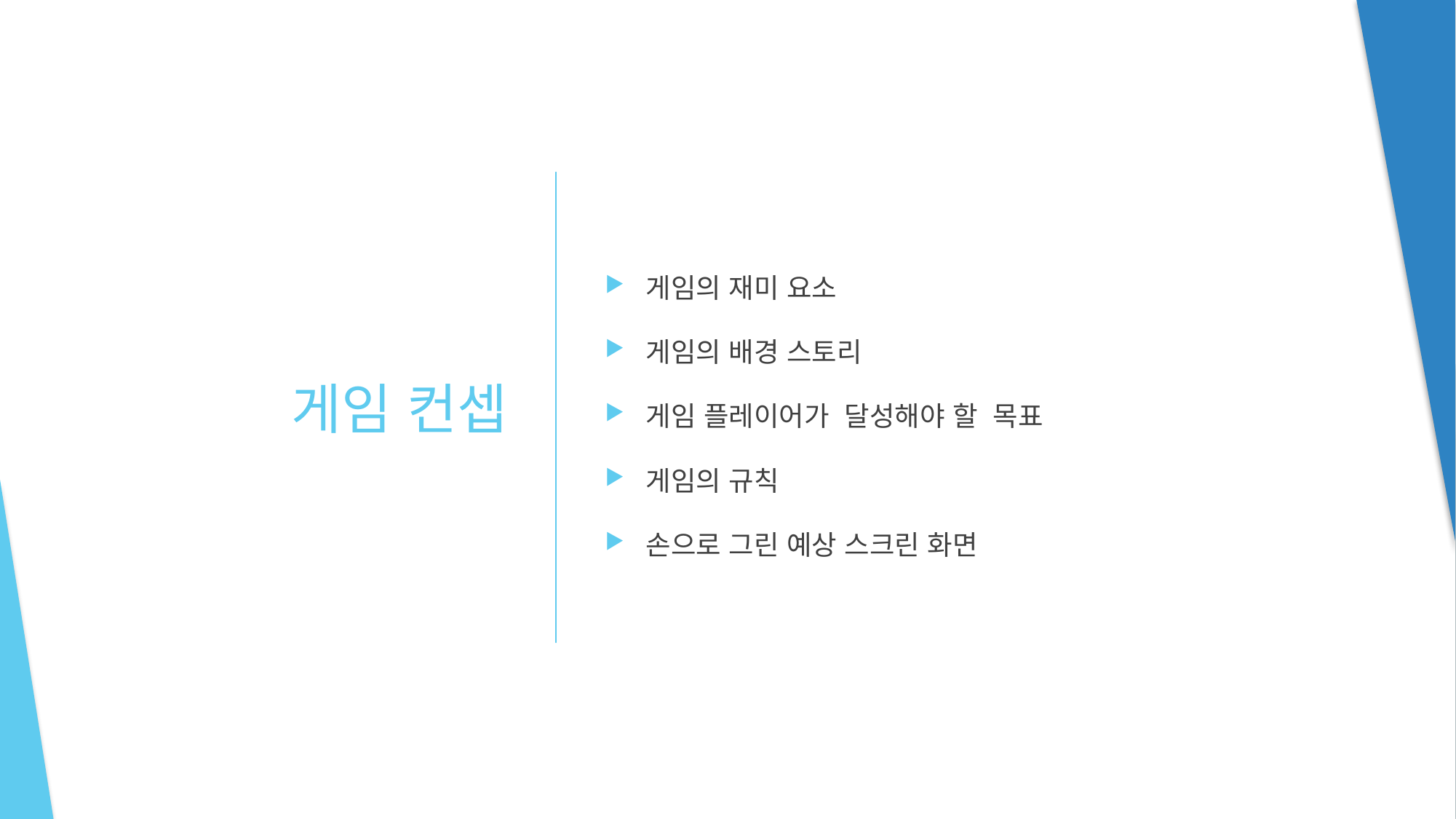

게임의 재미 요소
게임의 배경 스토리
게임 플레이어가  달성해야 할  목표
게임의 규칙
손으로 그린 예상 스크린 화면
# 게임 컨셉